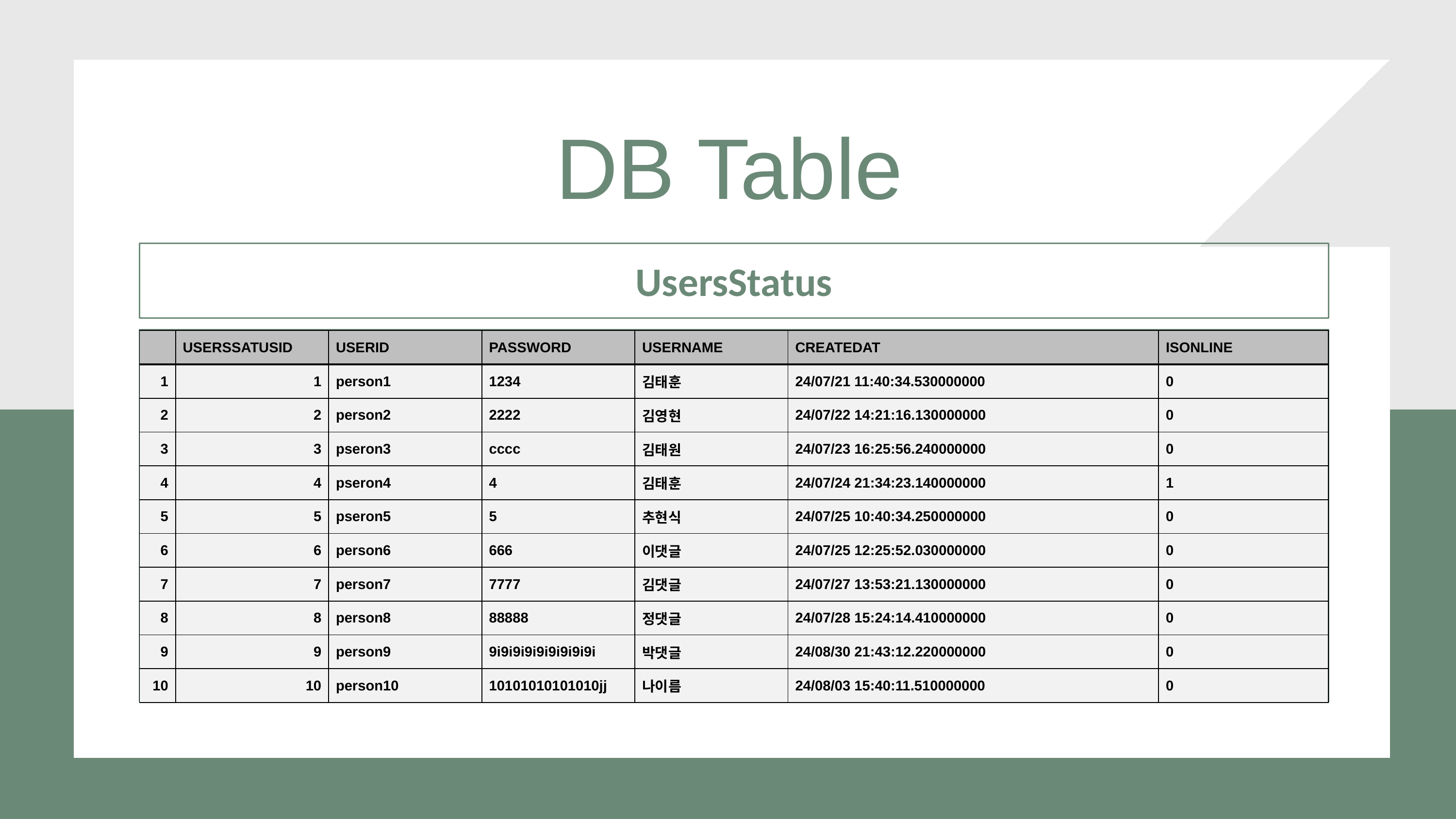

DB Table

UsersStatus

--회원 테이블

SELECT * FROM UsersStatus
|  | USERSSATUSID | USERID | PASSWORD | USERNAME | CREATEDAT | ISONLINE |
| --- | --- | --- | --- | --- | --- | --- |
| 1 | 1 | person1 | 1234 | 김태훈 | 24/07/21 11:40:34.530000000 | 0 |
| 2 | 2 | person2 | 2222 | 김영현 | 24/07/22 14:21:16.130000000 | 0 |
| 3 | 3 | pseron3 | cccc | 김태원 | 24/07/23 16:25:56.240000000 | 0 |
| 4 | 4 | pseron4 | 4 | 김태훈 | 24/07/24 21:34:23.140000000 | 1 |
| 5 | 5 | pseron5 | 5 | 추현식 | 24/07/25 10:40:34.250000000 | 0 |
| 6 | 6 | person6 | 666 | 이댓글 | 24/07/25 12:25:52.030000000 | 0 |
| 7 | 7 | person7 | 7777 | 김댓글 | 24/07/27 13:53:21.130000000 | 0 |
| 8 | 8 | person8 | 88888 | 정댓글 | 24/07/28 15:24:14.410000000 | 0 |
| 9 | 9 | person9 | 9i9i9i9i9i9i9i9i9i | 박댓글 | 24/08/30 21:43:12.220000000 | 0 |
| 10 | 10 | person10 | 10101010101010jj | 나이름 | 24/08/03 15:40:11.510000000 | 0 |